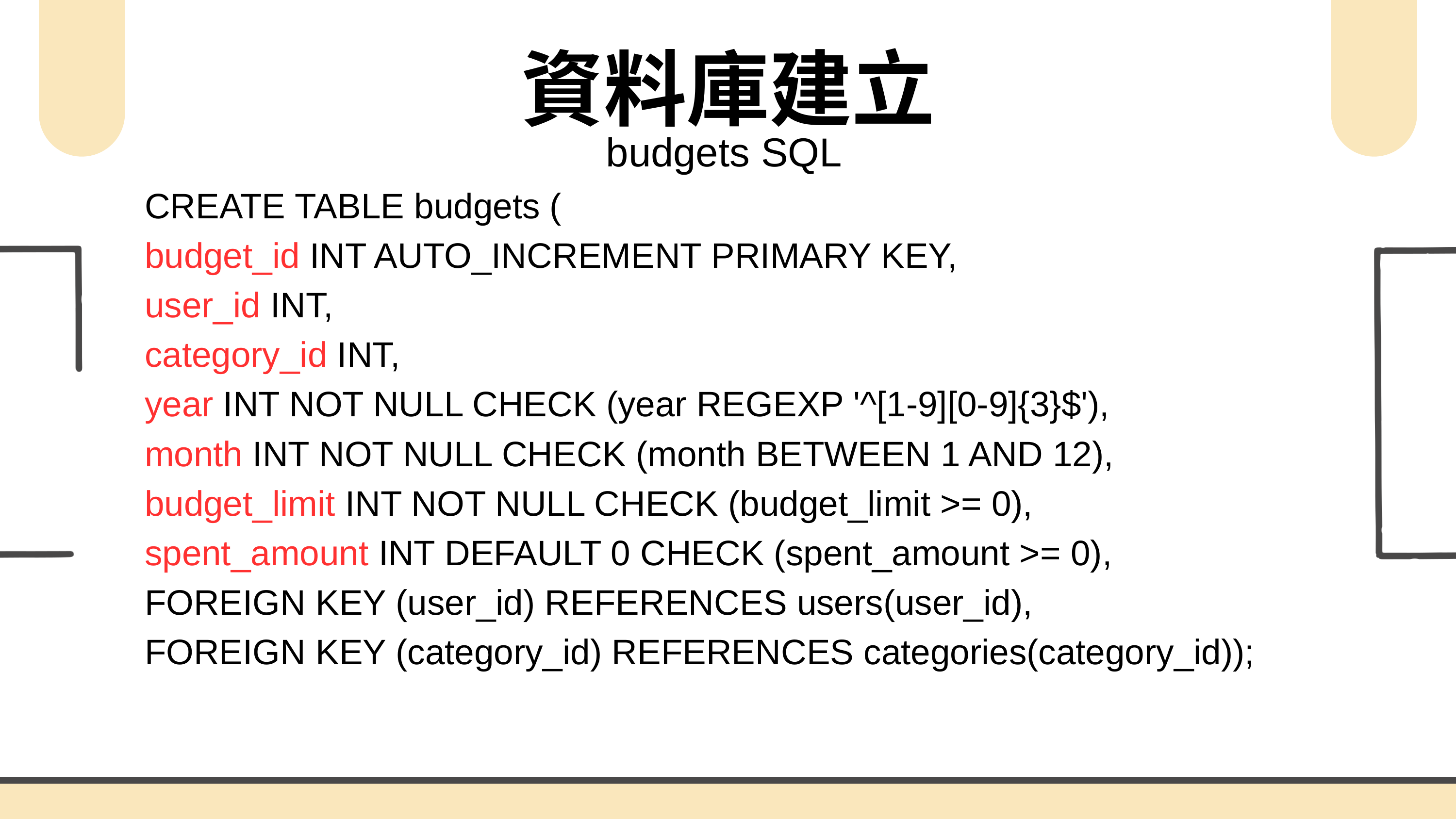

資料庫建立
budgets SQL
CREATE TABLE budgets (
budget_id INT AUTO_INCREMENT PRIMARY KEY,
user_id INT,
category_id INT,
year INT NOT NULL CHECK (year REGEXP '^[1-9][0-9]{3}$'),
month INT NOT NULL CHECK (month BETWEEN 1 AND 12),
budget_limit INT NOT NULL CHECK (budget_limit >= 0),
spent_amount INT DEFAULT 0 CHECK (spent_amount >= 0),
FOREIGN KEY (user_id) REFERENCES users(user_id),
FOREIGN KEY (category_id) REFERENCES categories(category_id));